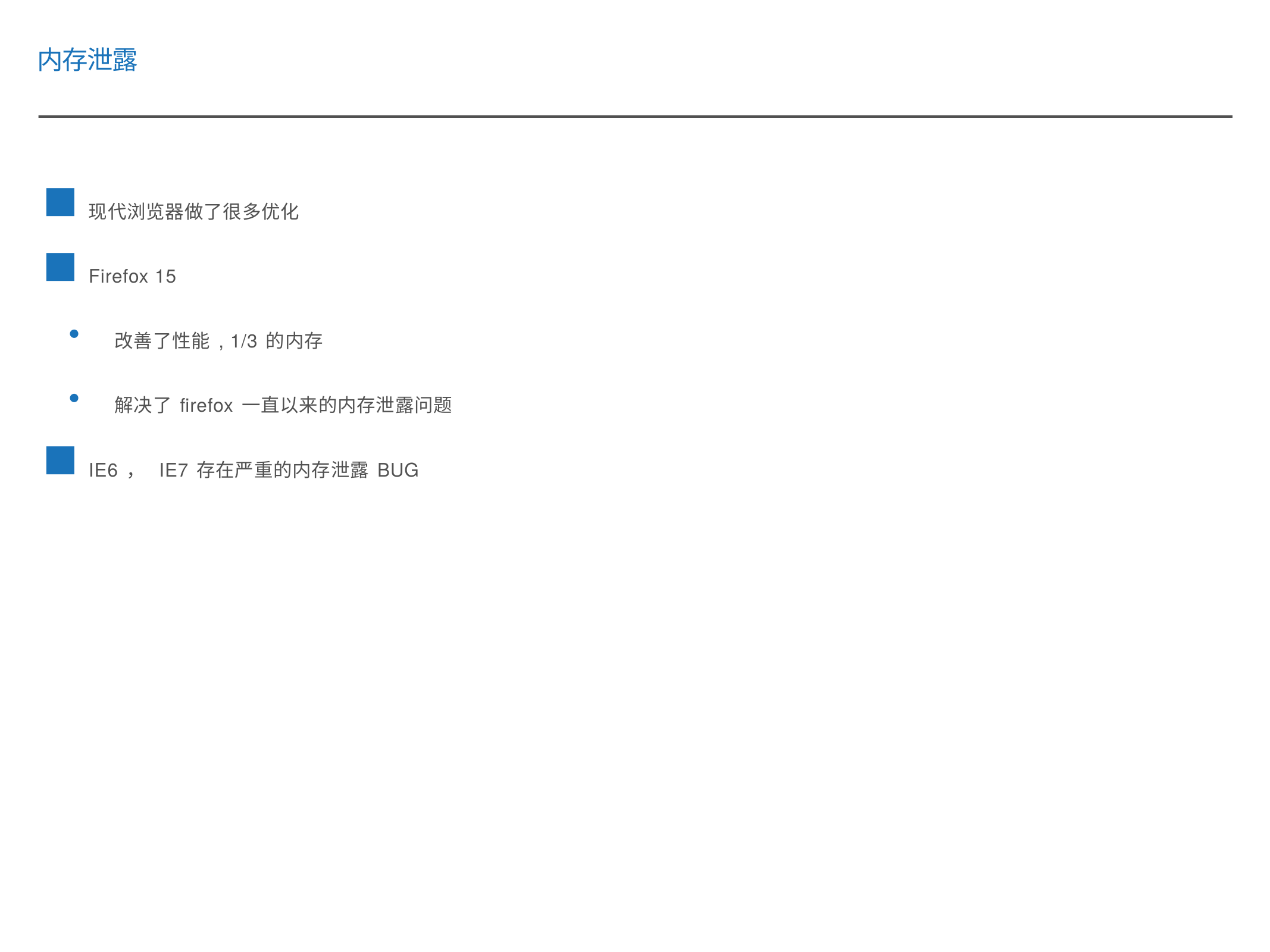

内存泄露
现代浏览器做了很多优化
Firefox 15
改善了性能, 1/3的内存
解决了firefox一直以来的内存泄露问题
IE6， IE7存在严重的内存泄露BUG